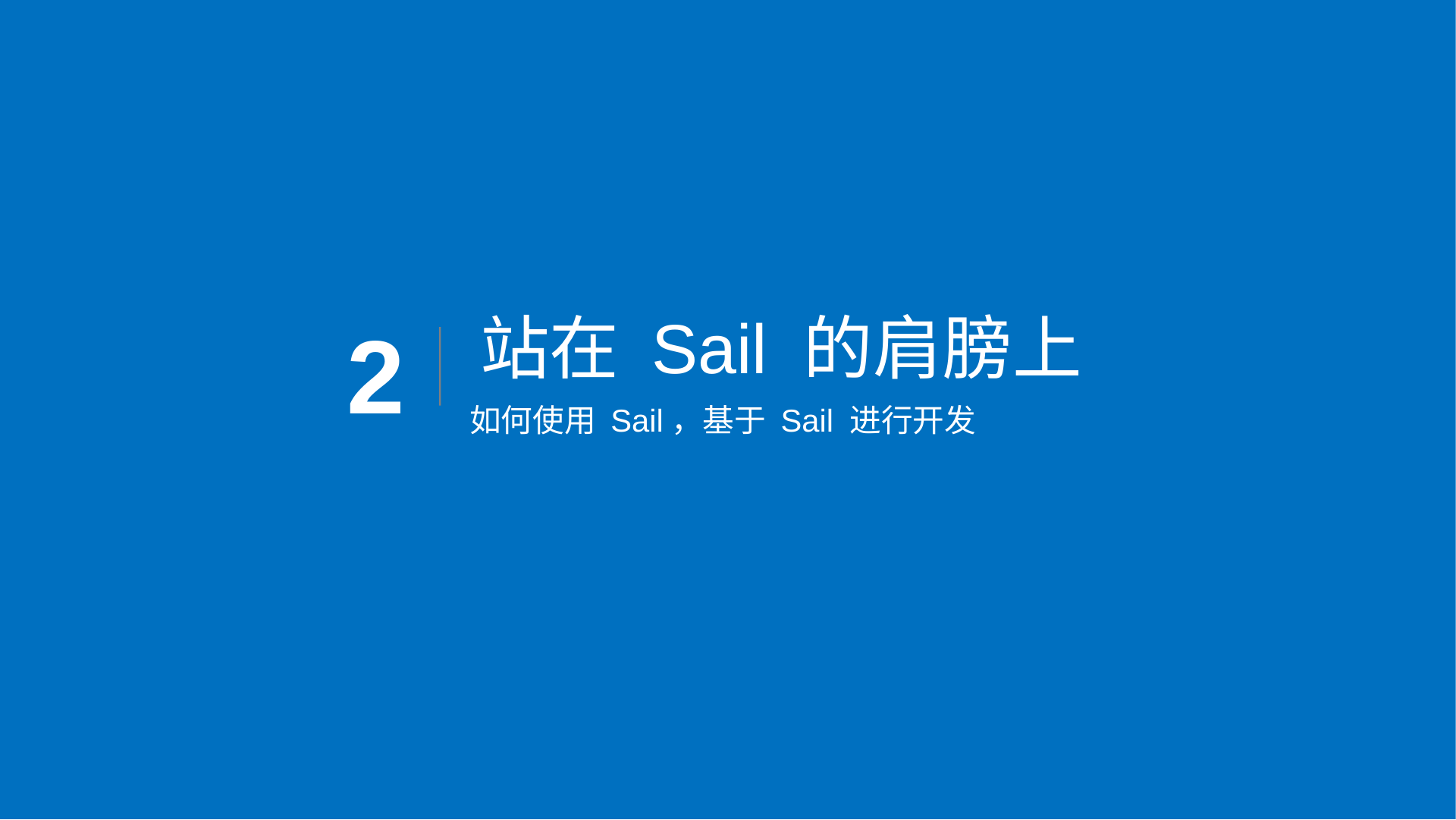

站在 Sail 的肩膀上
  2

如何使用 Sail，基于 Sail 进行开发